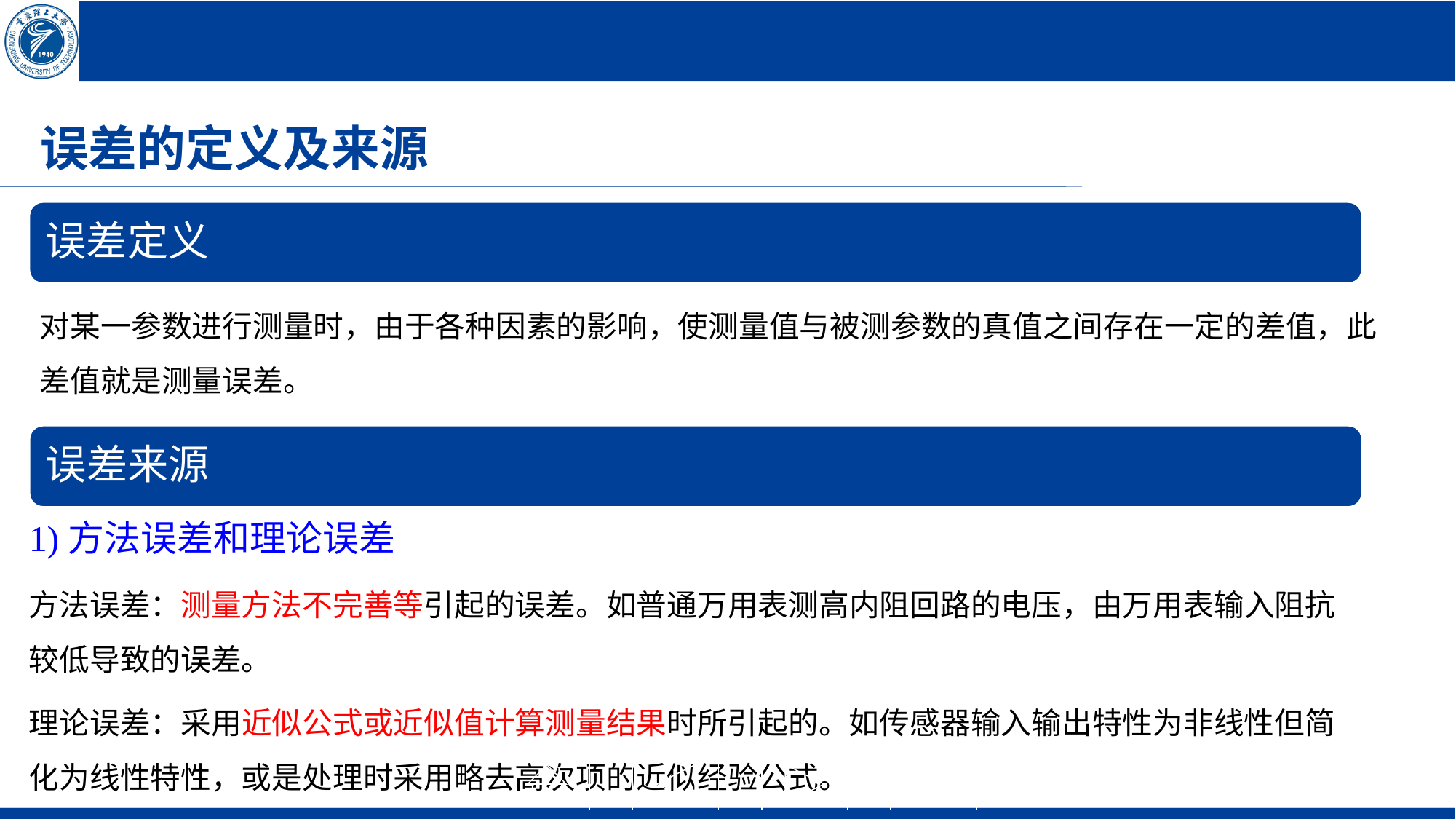

9:54 AM
6
误差的定义及来源

误差定义
对某一参数进行测量时，由于各种因素的影响，使测量值与被测参数的真值之间存在一定的差值，此差值就是测量误差。

误差来源
1)方法误差和理论误差
方法误差：测量方法不完善等引起的误差。如普通万用表测高内阻回路的电压，由万用表输入阻抗较低导致的误差。
理论误差：采用近似公式或近似值计算测量结果时所引起的。如传感器输入输出特性为非线性但简化为线性特性，或是处理时采用略去高次项的近似经验公式。